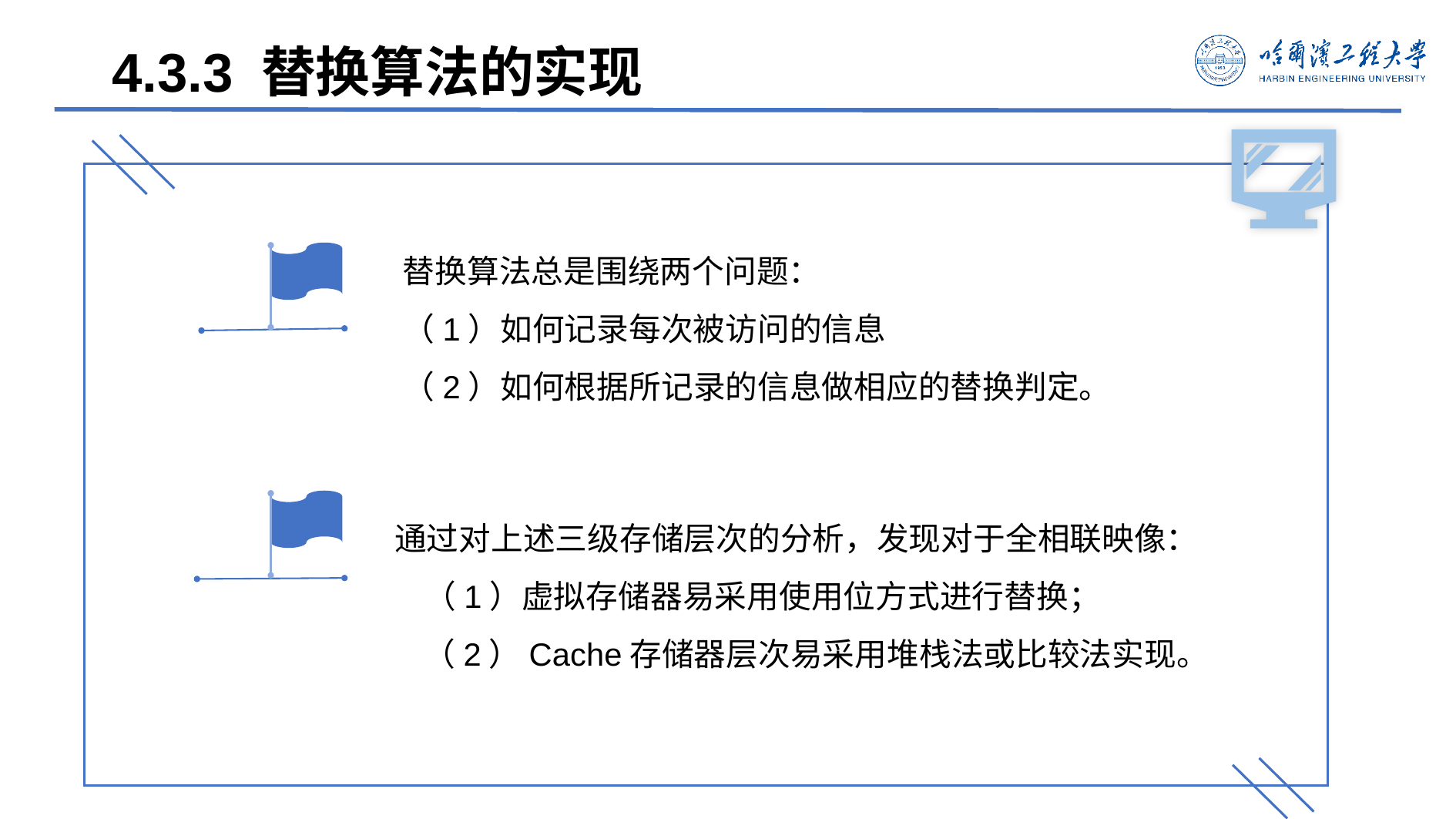

4.3.3 替换算法的实现

替换算法总是围绕两个问题：
（1）如何记录每次被访问的信息
（2）如何根据所记录的信息做相应的替换判定。

通过对上述三级存储层次的分析，发现对于全相联映像：
   （1）虚拟存储器易采用使用位方式进行替换；
   （2）Cache存储器层次易采用堆栈法或比较法实现。